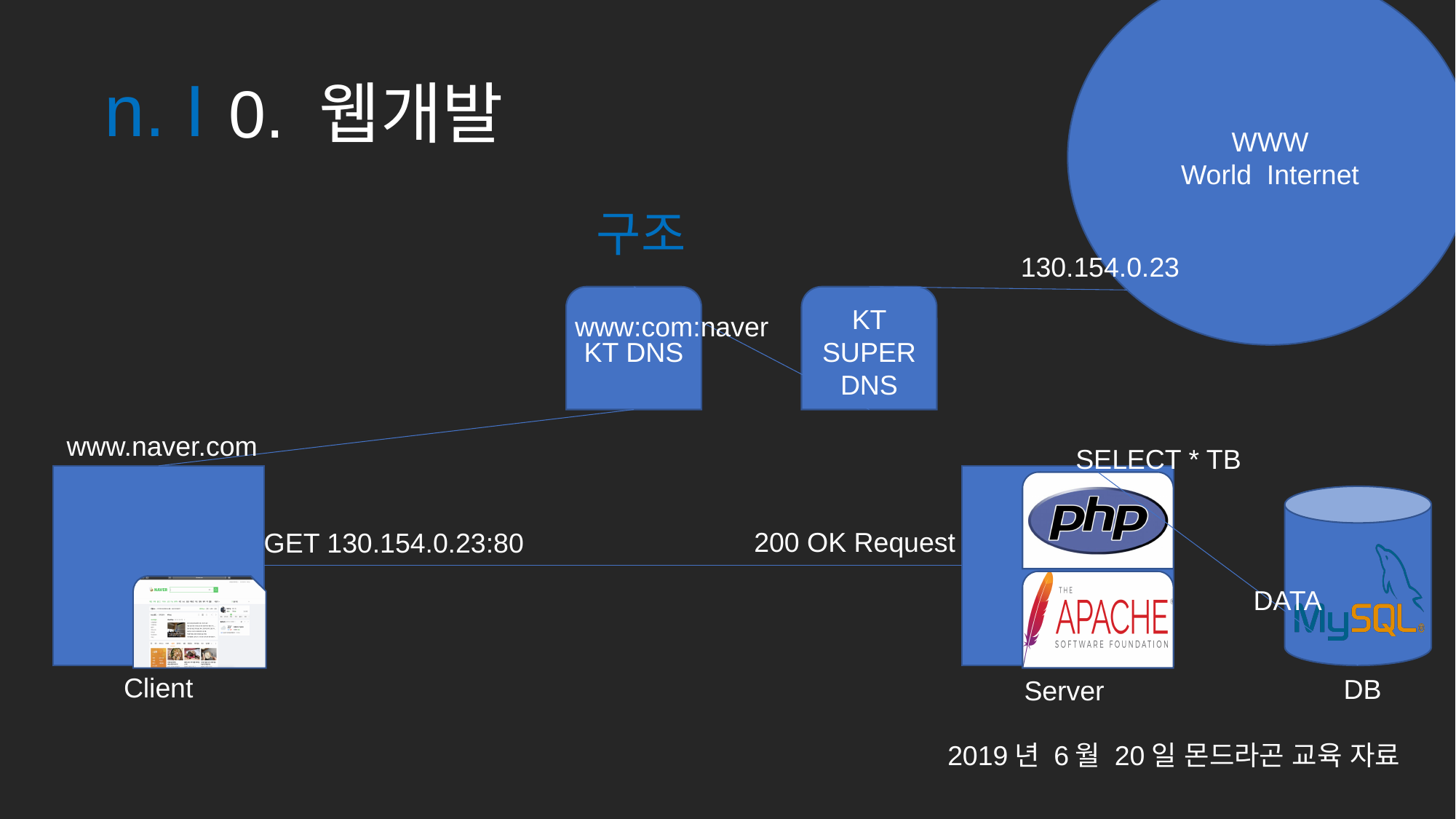

WWW
World  Internet
n. I
0. 웹개발
구조
130.154.0.23
KT DNS
KT SUPER DNS
www:com:naver
www.naver.com
SELECT * TB

200 OK Request
GET 130.154.0.23:80

DATA
Client
DB
Server
2019년 6월 20일 몬드라곤 교육 자료